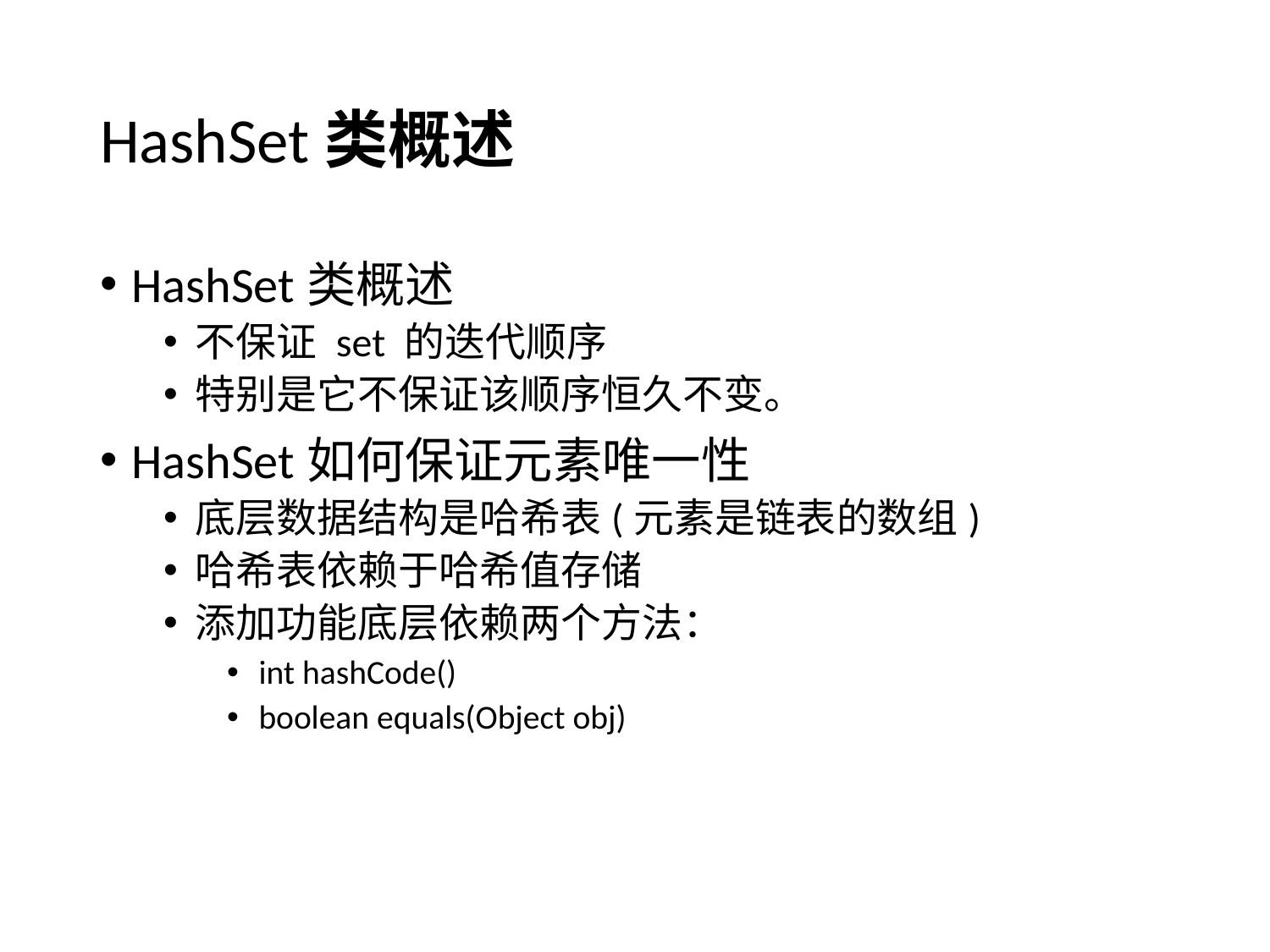

# HashSet类概述
HashSet类概述
不保证 set 的迭代顺序
特别是它不保证该顺序恒久不变。
HashSet如何保证元素唯一性
底层数据结构是哈希表(元素是链表的数组)
哈希表依赖于哈希值存储
添加功能底层依赖两个方法：
int hashCode()
boolean equals(Object obj)